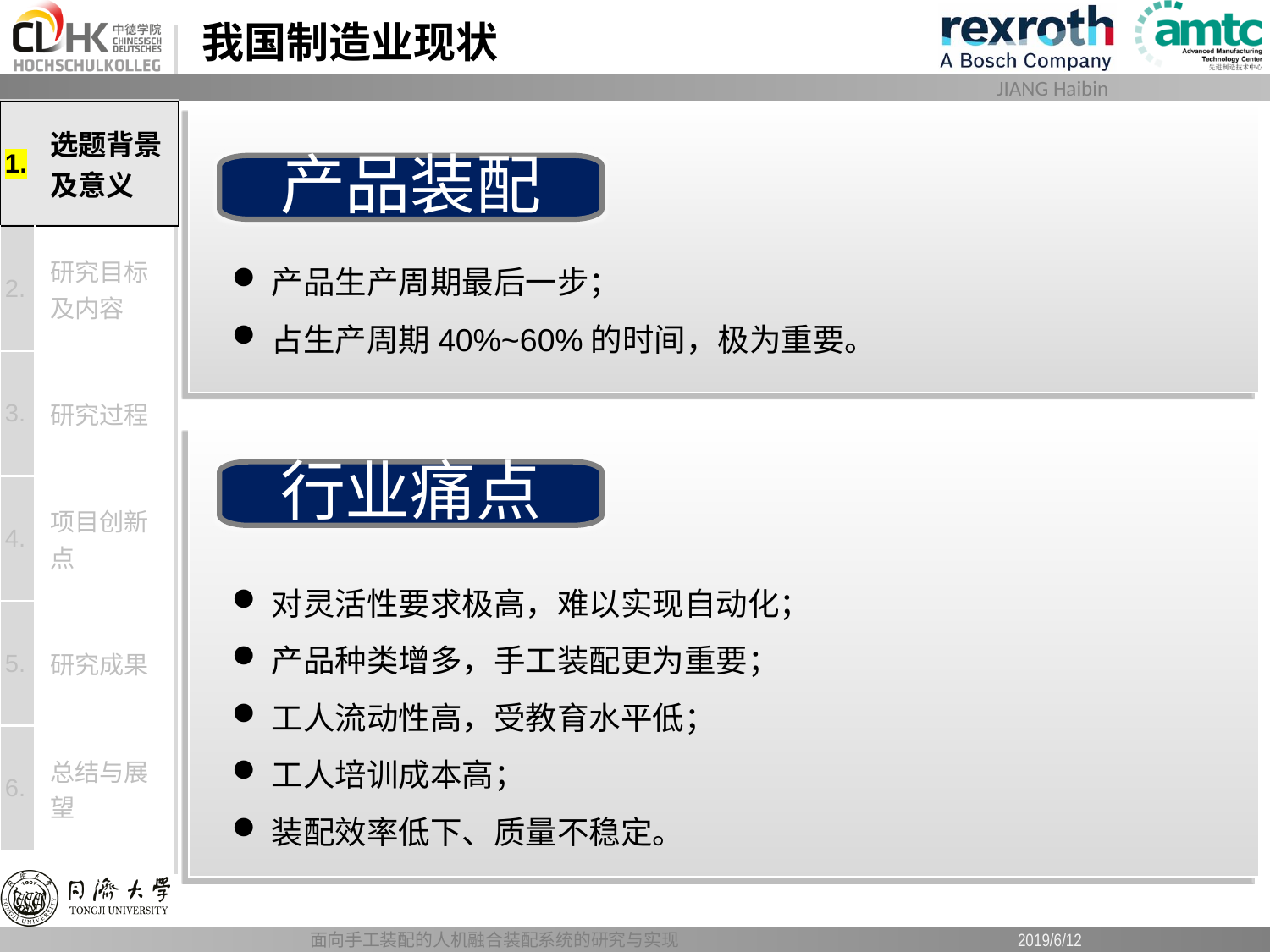

# 我国制造业现状

| 1. | 选题背景及意义 |
| --- | --- |
| 2. | 研究目标及内容 |
| 3. | 研究过程 |
| 4. | 项目创新点 |
| 5. | 研究成果 |
| 6. | 总结与展望 |

产品装配
产品生产周期最后一步；
占生产周期40%~60%的时间，极为重要。

行业痛点
对灵活性要求极高，难以实现自动化；
产品种类增多，手工装配更为重要；
工人流动性高，受教育水平低；
工人培训成本高；
装配效率低下、质量不稳定。
面向手工装配的人机融合装配系统的研究与实现
2019/6/12